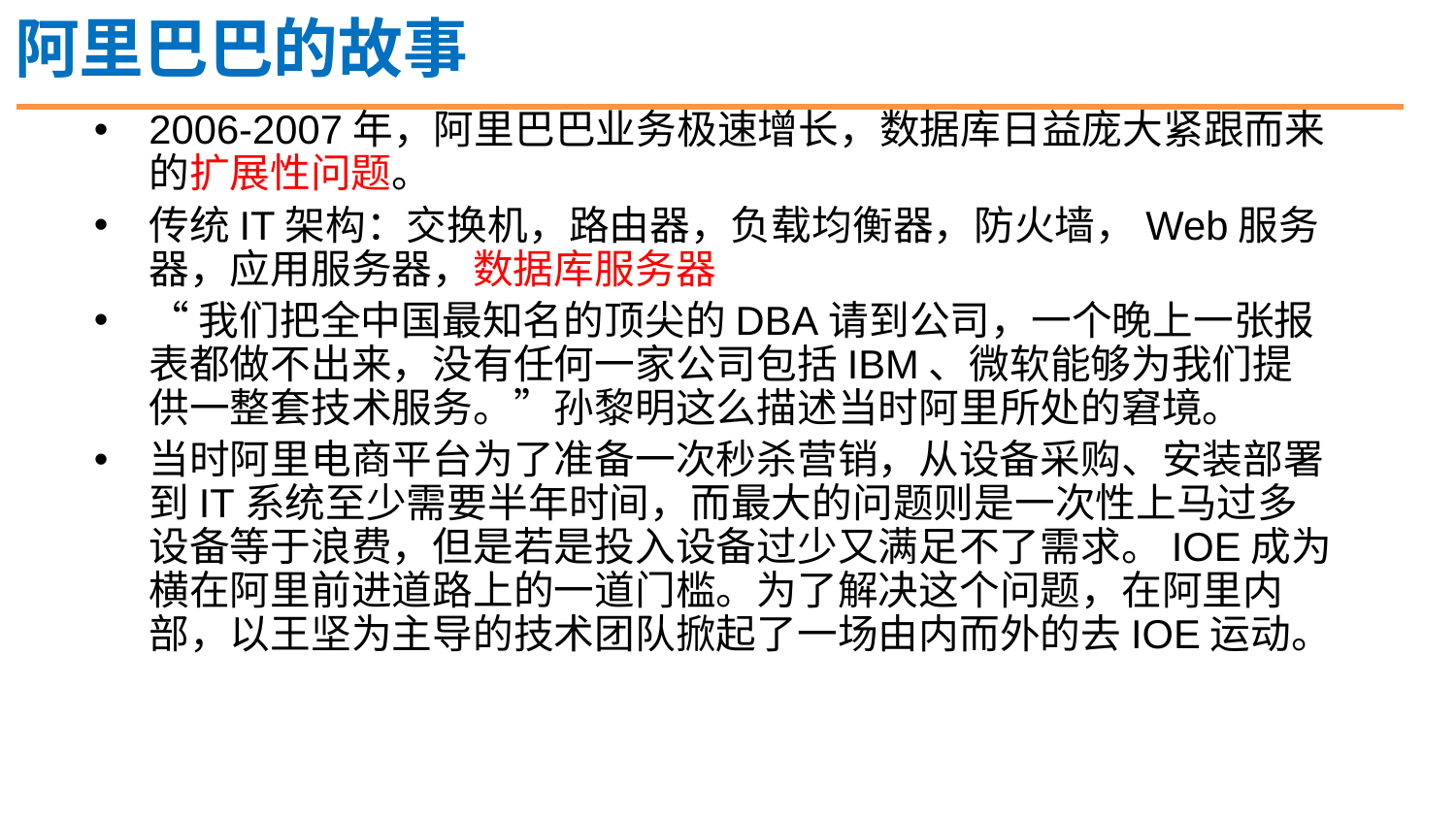

阿里巴巴的故事
2006-2007年，阿里巴巴业务极速增长，数据库日益庞大紧跟而来的扩展性问题。
传统IT架构：交换机，路由器，负载均衡器，防火墙，Web服务器，应用服务器，数据库服务器
“我们把全中国最知名的顶尖的DBA请到公司，一个晚上一张报表都做不出来，没有任何一家公司包括IBM、微软能够为我们提供一整套技术服务。”孙黎明这么描述当时阿里所处的窘境。
当时阿里电商平台为了准备一次秒杀营销，从设备采购、安装部署到IT系统至少需要半年时间，而最大的问题则是一次性上马过多设备等于浪费，但是若是投入设备过少又满足不了需求。IOE成为横在阿里前进道路上的一道门槛。为了解决这个问题，在阿里内部，以王坚为主导的技术团队掀起了一场由内而外的去IOE运动。